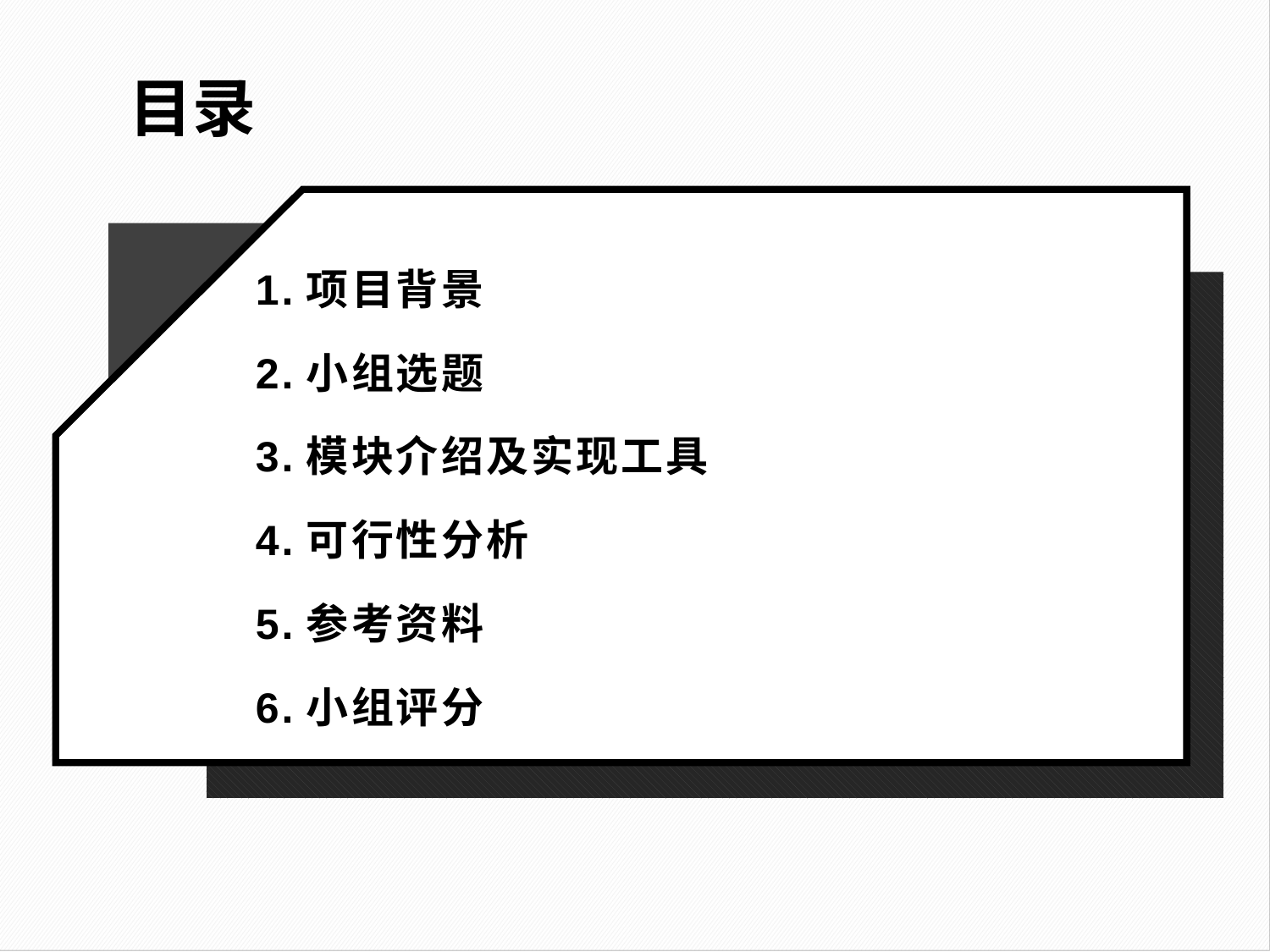

目录

1.项目背景
2.小组选题
3.模块介绍及实现工具
4.可行性分析
5.参考资料
6.小组评分